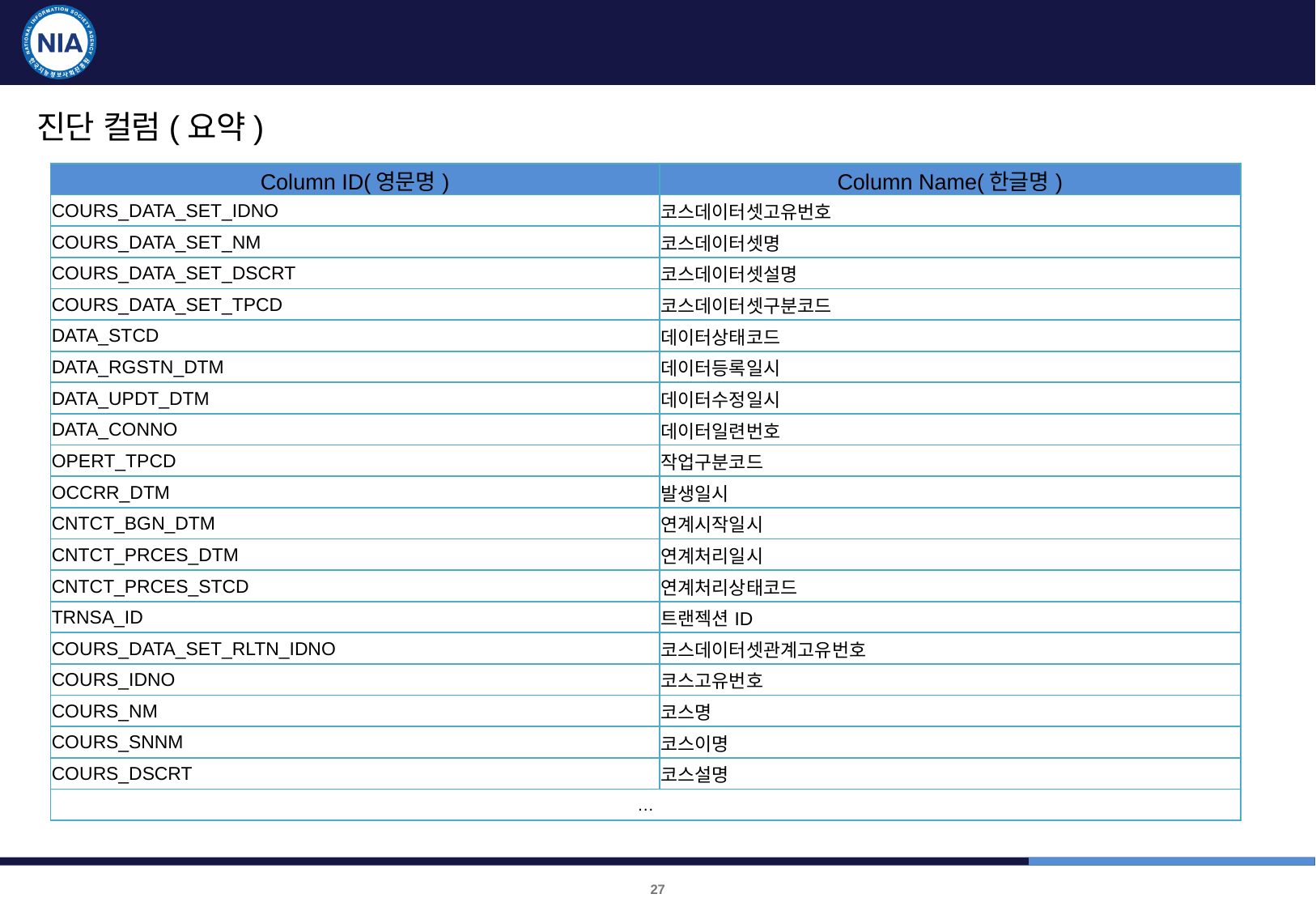

품질진단 대상 및 항목 : 산림플랫폼
진단 컬럼(요약)
| Column ID(영문명) | Column Name(한글명) |
| --- | --- |
| COURS\_DATA\_SET\_IDNO | 코스데이터셋고유번호 |
| COURS\_DATA\_SET\_NM | 코스데이터셋명 |
| COURS\_DATA\_SET\_DSCRT | 코스데이터셋설명 |
| COURS\_DATA\_SET\_TPCD | 코스데이터셋구분코드 |
| DATA\_STCD | 데이터상태코드 |
| DATA\_RGSTN\_DTM | 데이터등록일시 |
| DATA\_UPDT\_DTM | 데이터수정일시 |
| DATA\_CONNO | 데이터일련번호 |
| OPERT\_TPCD | 작업구분코드 |
| OCCRR\_DTM | 발생일시 |
| CNTCT\_BGN\_DTM | 연계시작일시 |
| CNTCT\_PRCES\_DTM | 연계처리일시 |
| CNTCT\_PRCES\_STCD | 연계처리상태코드 |
| TRNSA\_ID | 트랜젝션ID |
| COURS\_DATA\_SET\_RLTN\_IDNO | 코스데이터셋관계고유번호 |
| COURS\_IDNO | 코스고유번호 |
| COURS\_NM | 코스명 |
| COURS\_SNNM | 코스이명 |
| COURS\_DSCRT | 코스설명 |
| … |  |